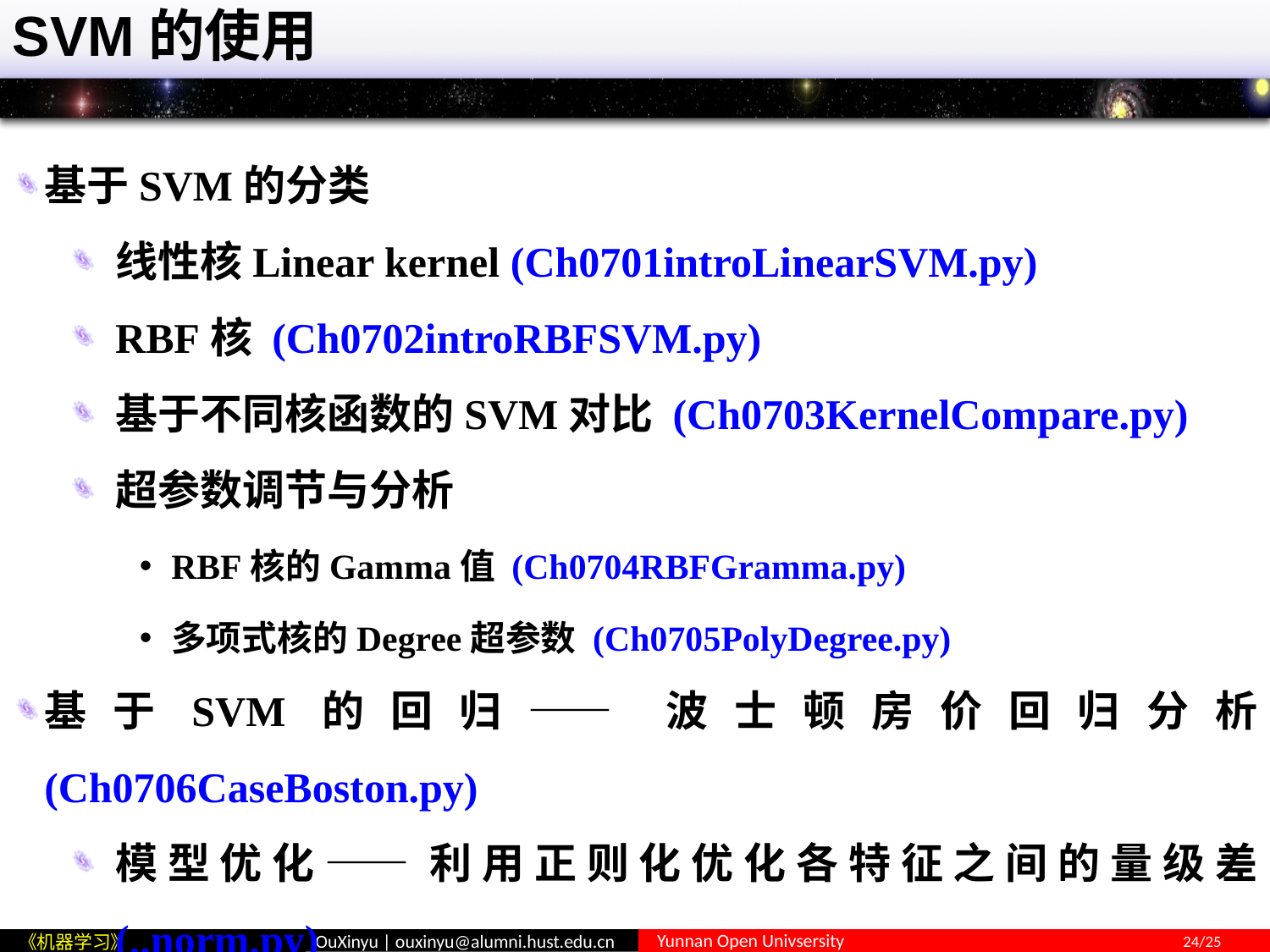

# SVM的使用
基于SVM的分类
线性核Linear kernel (Ch0701introLinearSVM.py)
RBF核 (Ch0702introRBFSVM.py)
基于不同核函数的SVM对比 (Ch0703KernelCompare.py)
超参数调节与分析
RBF核的Gamma值 (Ch0704RBFGramma.py)
多项式核的Degree超参数 (Ch0705PolyDegree.py)
基于SVM的回归——波士顿房价回归分析 (Ch0706CaseBoston.py)
模型优化——利用正则化优化各特征之间的量级差 (..norm.py)
模型优化——超参数调整 (..Hyperparameter.py)